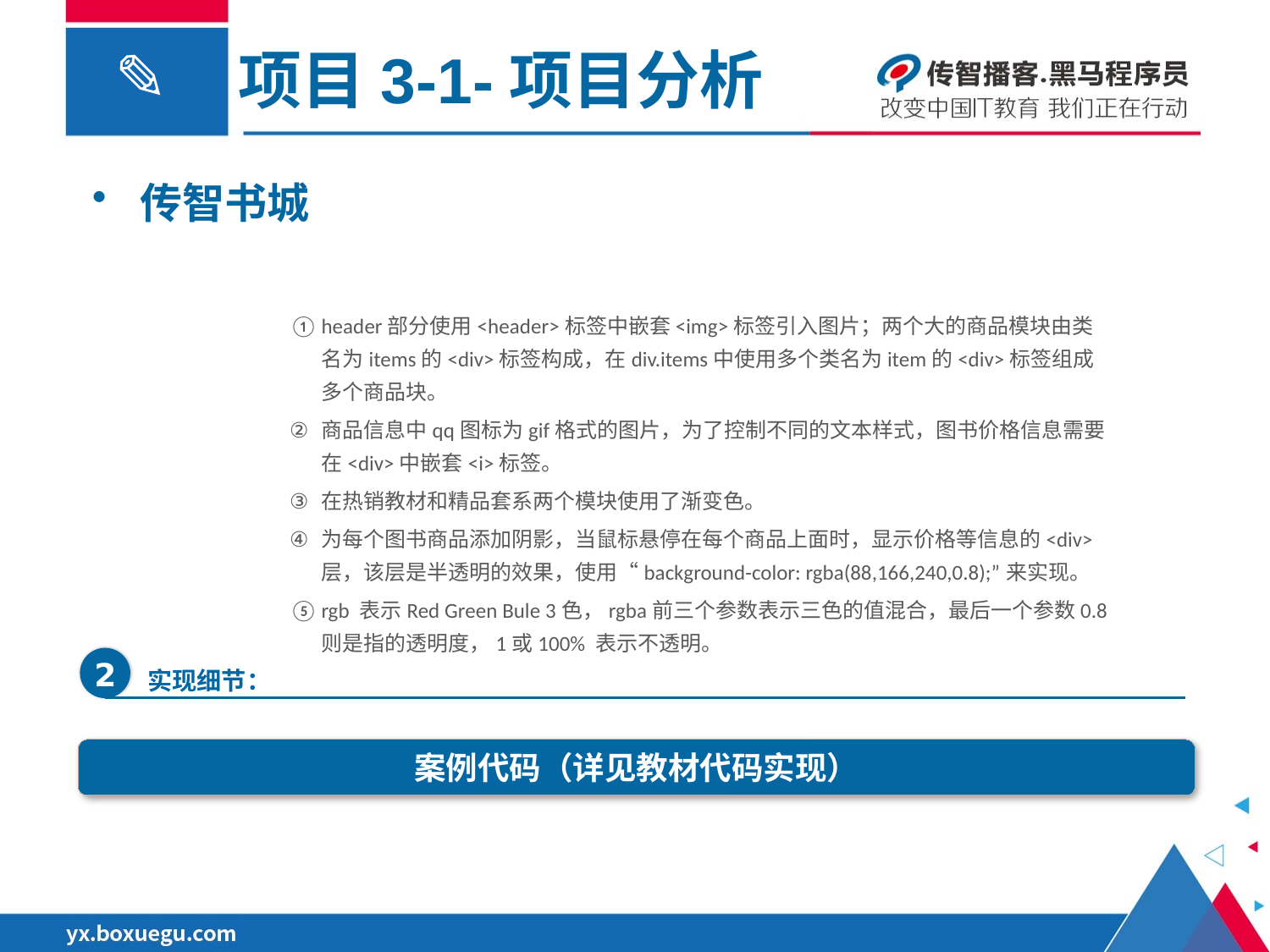

项目3-1-项目分析
传智书城

header部分使用<header>标签中嵌套<img>标签引入图片；两个大的商品模块由类名为items的<div>标签构成，在div.items中使用多个类名为item的<div>标签组成多个商品块。
商品信息中qq图标为gif格式的图片，为了控制不同的文本样式，图书价格信息需要在<div>中嵌套<i>标签。
在热销教材和精品套系两个模块使用了渐变色。
为每个图书商品添加阴影，当鼠标悬停在每个商品上面时，显示价格等信息的<div>层，该层是半透明的效果，使用“background-color: rgba(88,166,240,0.8);”来实现。
rgb 表示Red Green Bule 3色，rgba前三个参数表示三色的值混合，最后一个参数0.8 则是指的透明度，1或100% 表示不透明。

2
实现细节：
案例代码（详见教材代码实现）